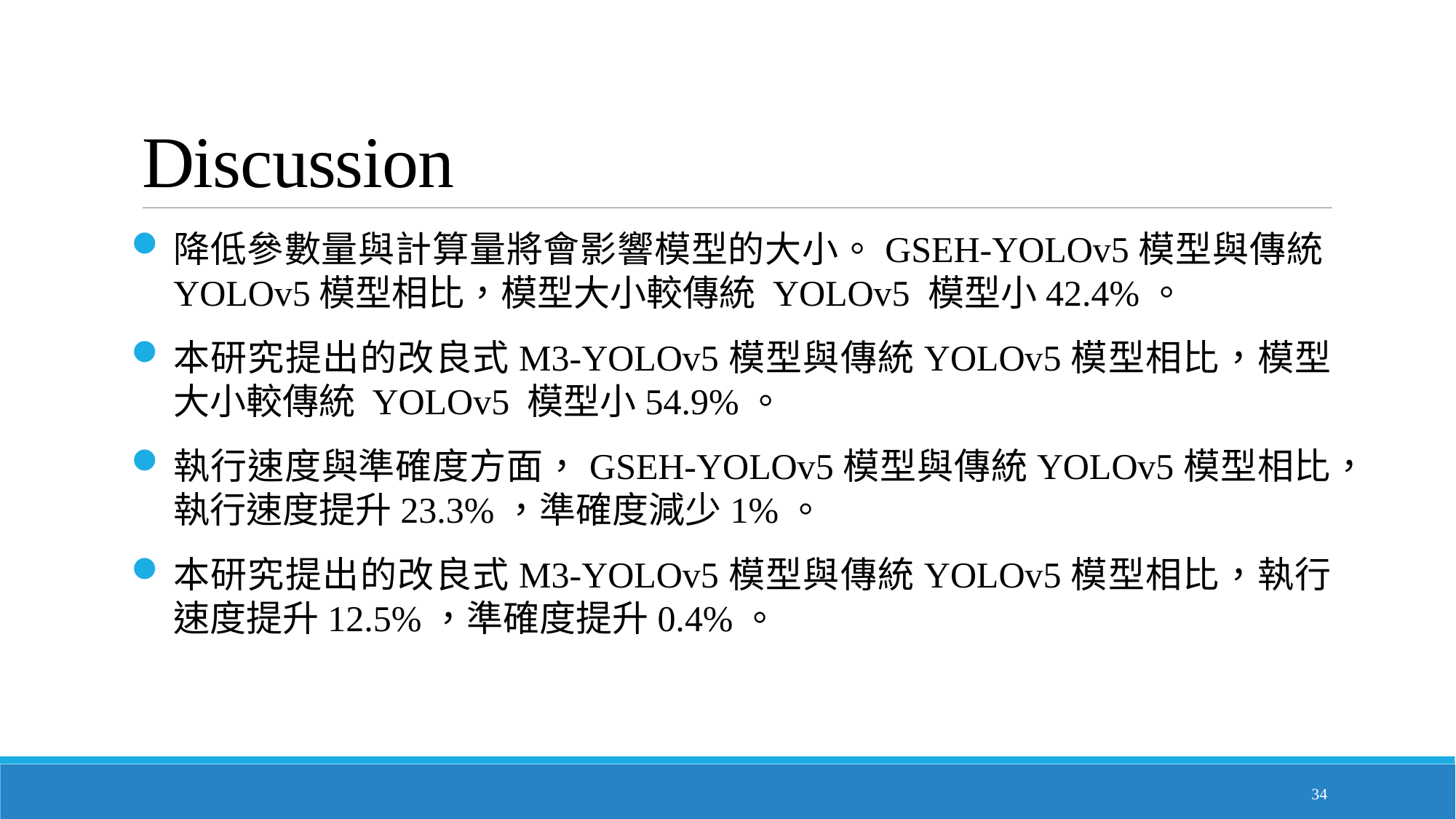

# Discussion
降低參數量與計算量將會影響模型的大小。GSEH-YOLOv5模型與傳統YOLOv5模型相比，模型大小較傳統 YOLOv5 模型小42.4%。
本研究提出的改良式M3-YOLOv5模型與傳統YOLOv5模型相比，模型大小較傳統 YOLOv5 模型小54.9%。
執行速度與準確度方面，GSEH-YOLOv5模型與傳統YOLOv5模型相比，執行速度提升23.3%，準確度減少1%。
本研究提出的改良式M3-YOLOv5模型與傳統YOLOv5模型相比，執行速度提升12.5%，準確度提升0.4%。
34